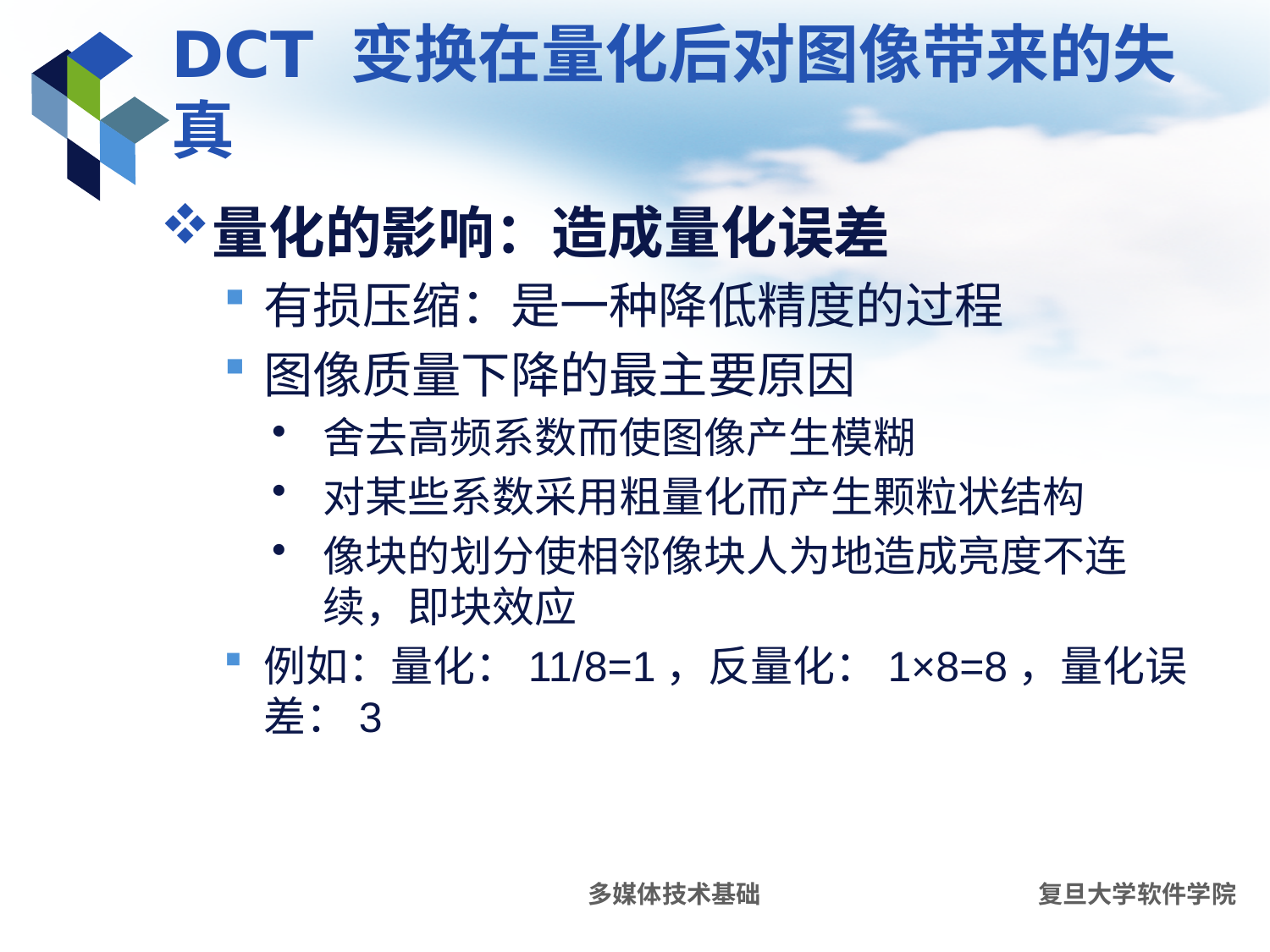

# DCT 变换在量化后对图像带来的失真
量化的影响：造成量化误差
有损压缩：是一种降低精度的过程
图像质量下降的最主要原因
舍去高频系数而使图像产生模糊
对某些系数采用粗量化而产生颗粒状结构
像块的划分使相邻像块人为地造成亮度不连续，即块效应
例如：量化：11/8=1，反量化：1×8=8，量化误差：3
多媒体技术基础